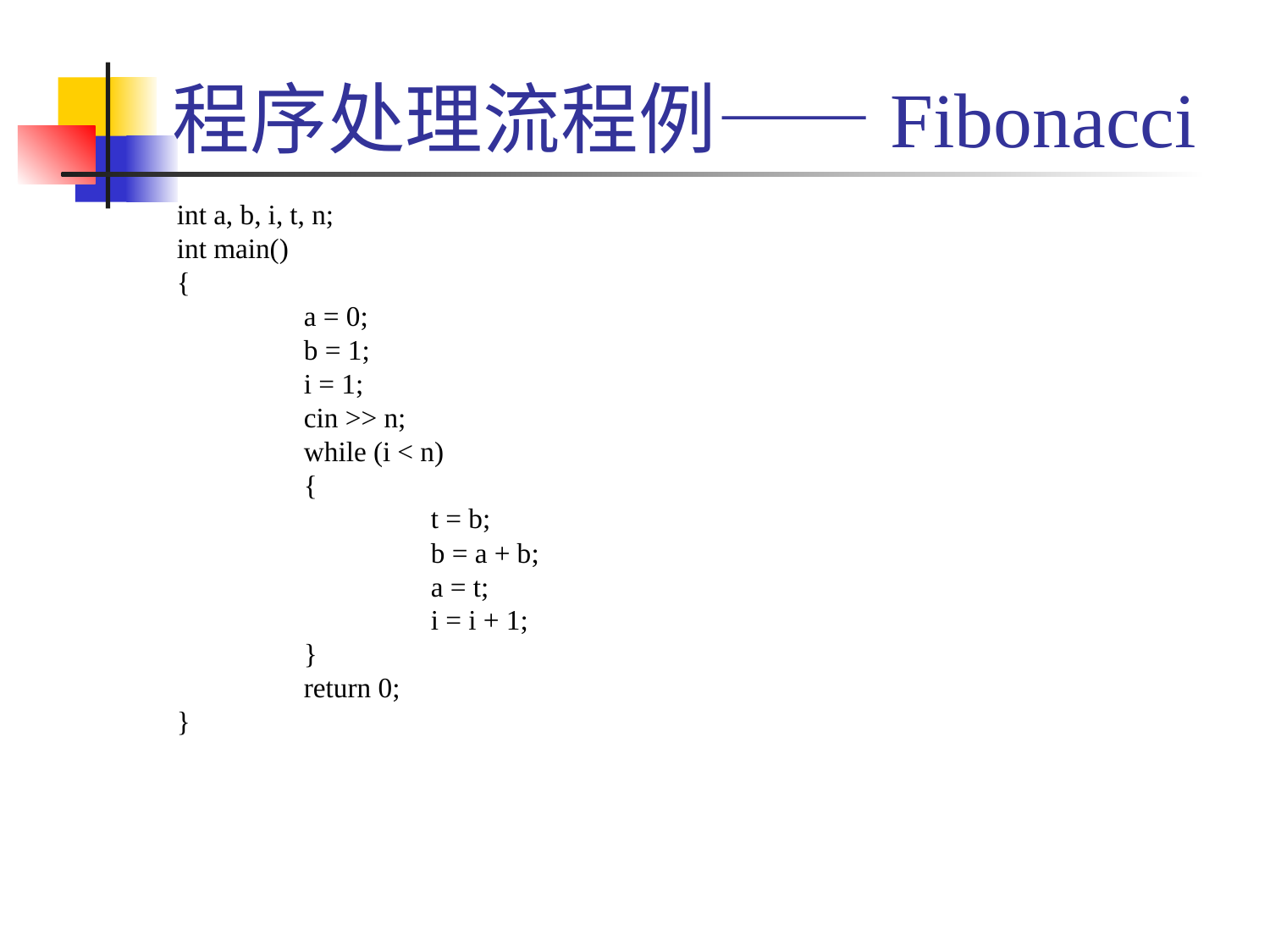

# 程序处理流程例——Fibonacci
int a, b, i, t, n;
int main()
{
	a = 0;
	b = 1;
	i = 1;
	cin >> n;
	while (i < n)
	{
		t = b;
		b = a + b;
		a = t;
		i = i + 1;
	}
	return 0;
}